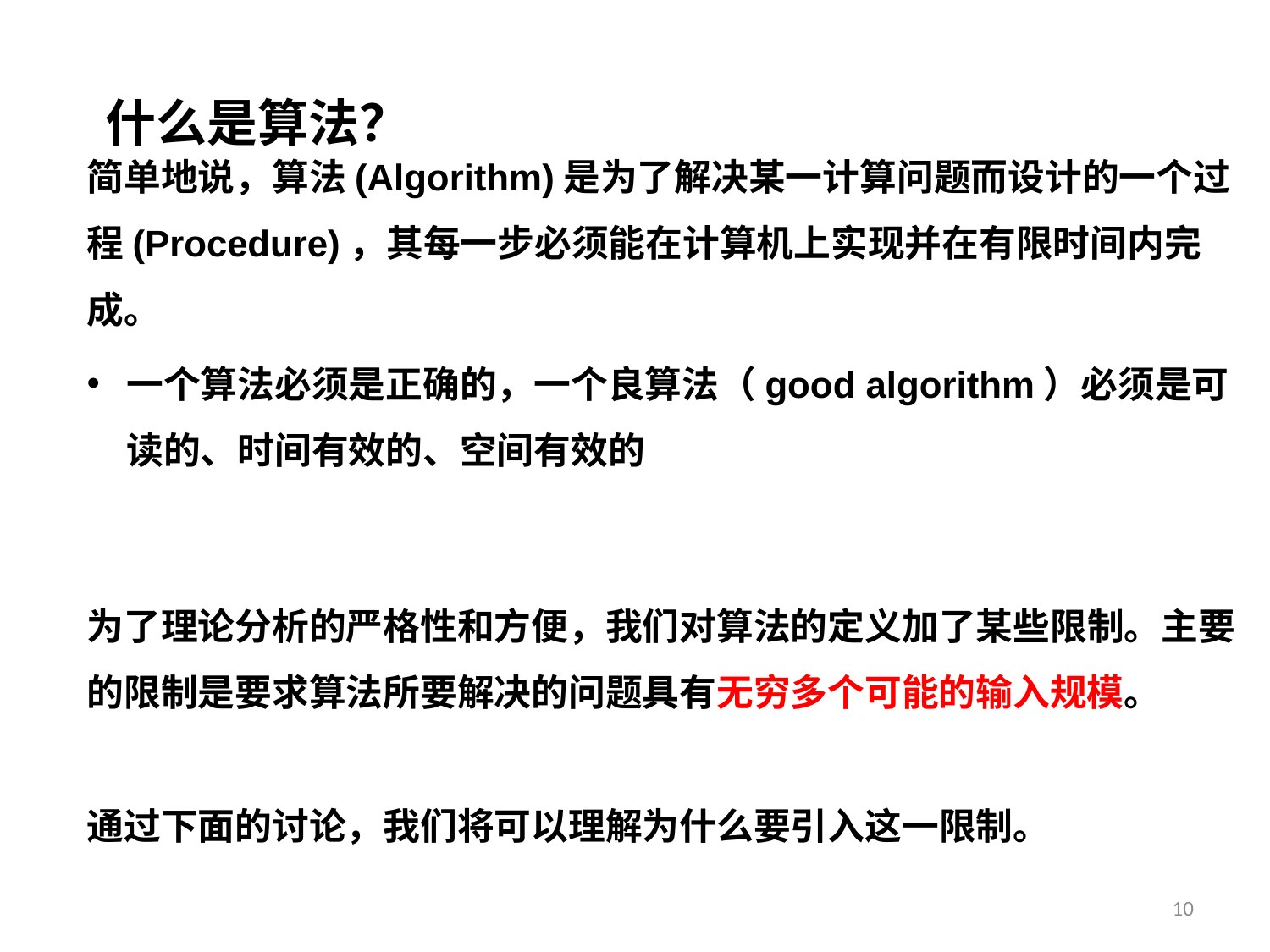

什么是算法？
简单地说，算法(Algorithm)是为了解决某一计算问题而设计的一个过程(Procedure)，其每一步必须能在计算机上实现并在有限时间内完成。
一个算法必须是正确的，一个良算法（good algorithm）必须是可读的、时间有效的、空间有效的

为了理论分析的严格性和方便，我们对算法的定义加了某些限制。主要的限制是要求算法所要解决的问题具有无穷多个可能的输入规模。
通过下面的讨论，我们将可以理解为什么要引入这一限制。
10